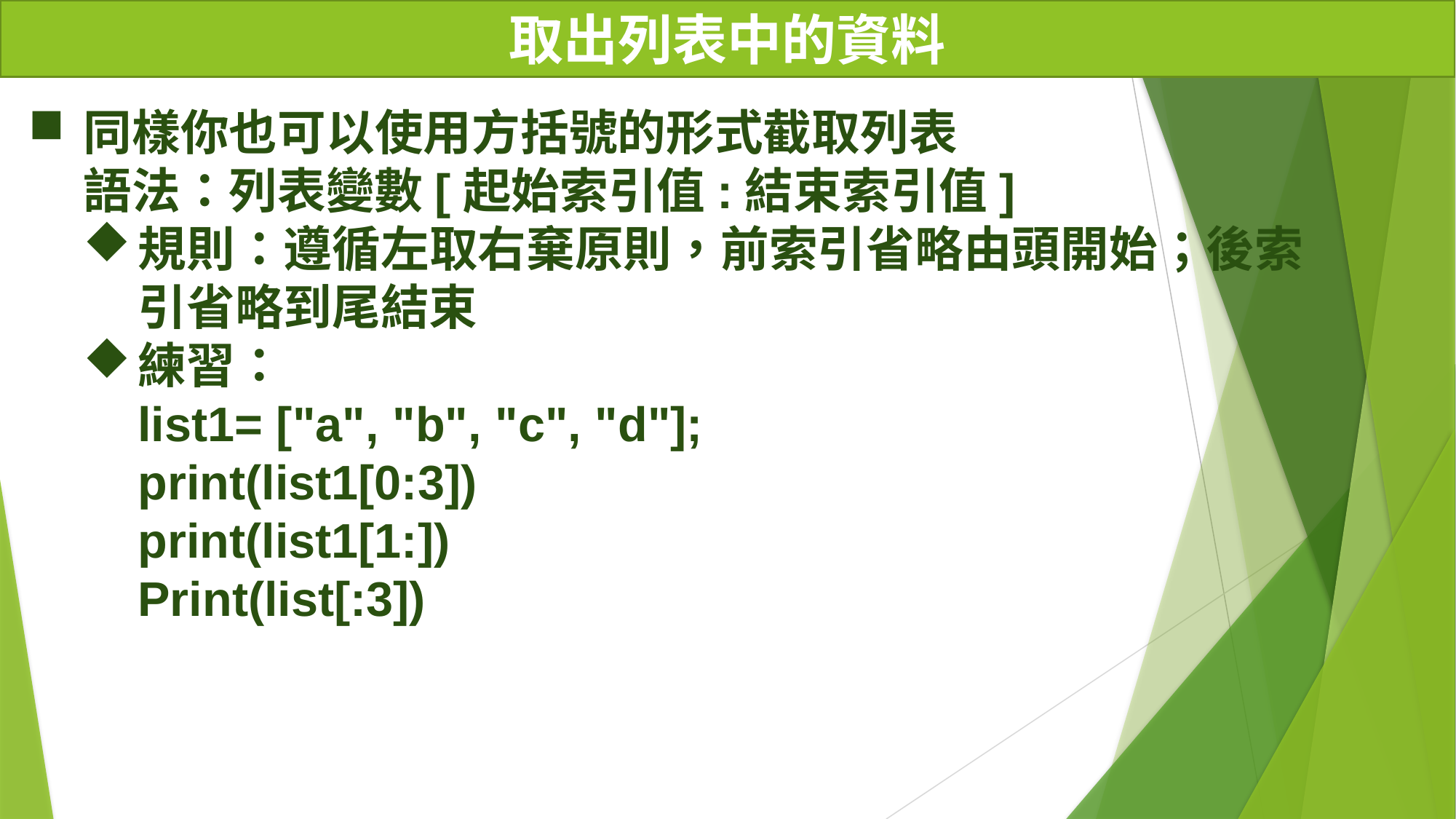

# 取出列表中的資料
同樣你也可以使用方括號的形式截取列表
語法：列表變數[起始索引值:結束索引值]
規則：遵循左取右棄原則，前索引省略由頭開始；後索引省略到尾結束
練習：
list1= ["a", "b", "c", "d"];
print(list1[0:3])
print(list1[1:])
Print(list[:3])